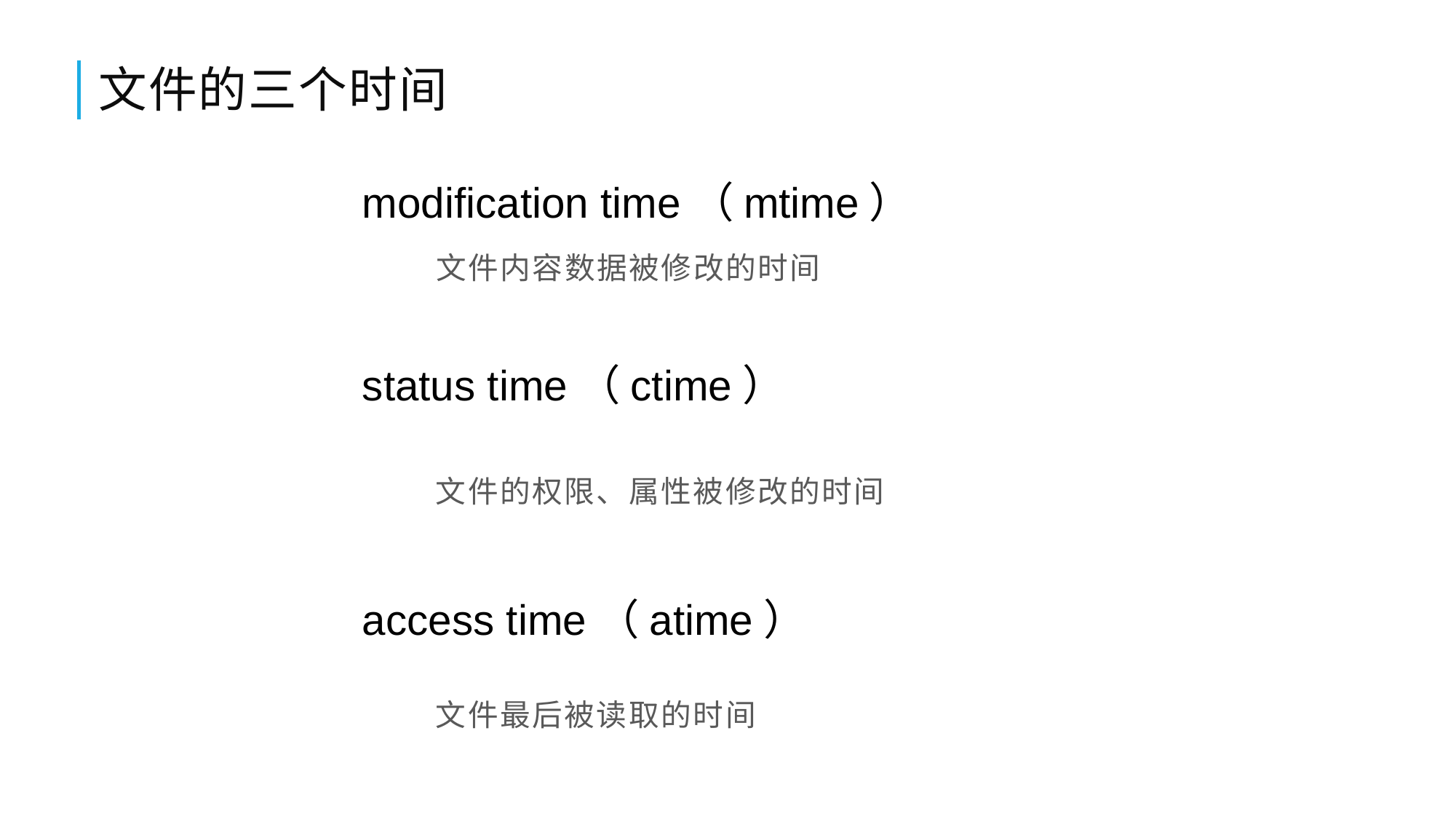

# 文件的三个时间
modification time（mtime）
文件内容数据被修改的时间
status time（ctime）
文件的权限、属性被修改的时间
access time（atime）
文件最后被读取的时间